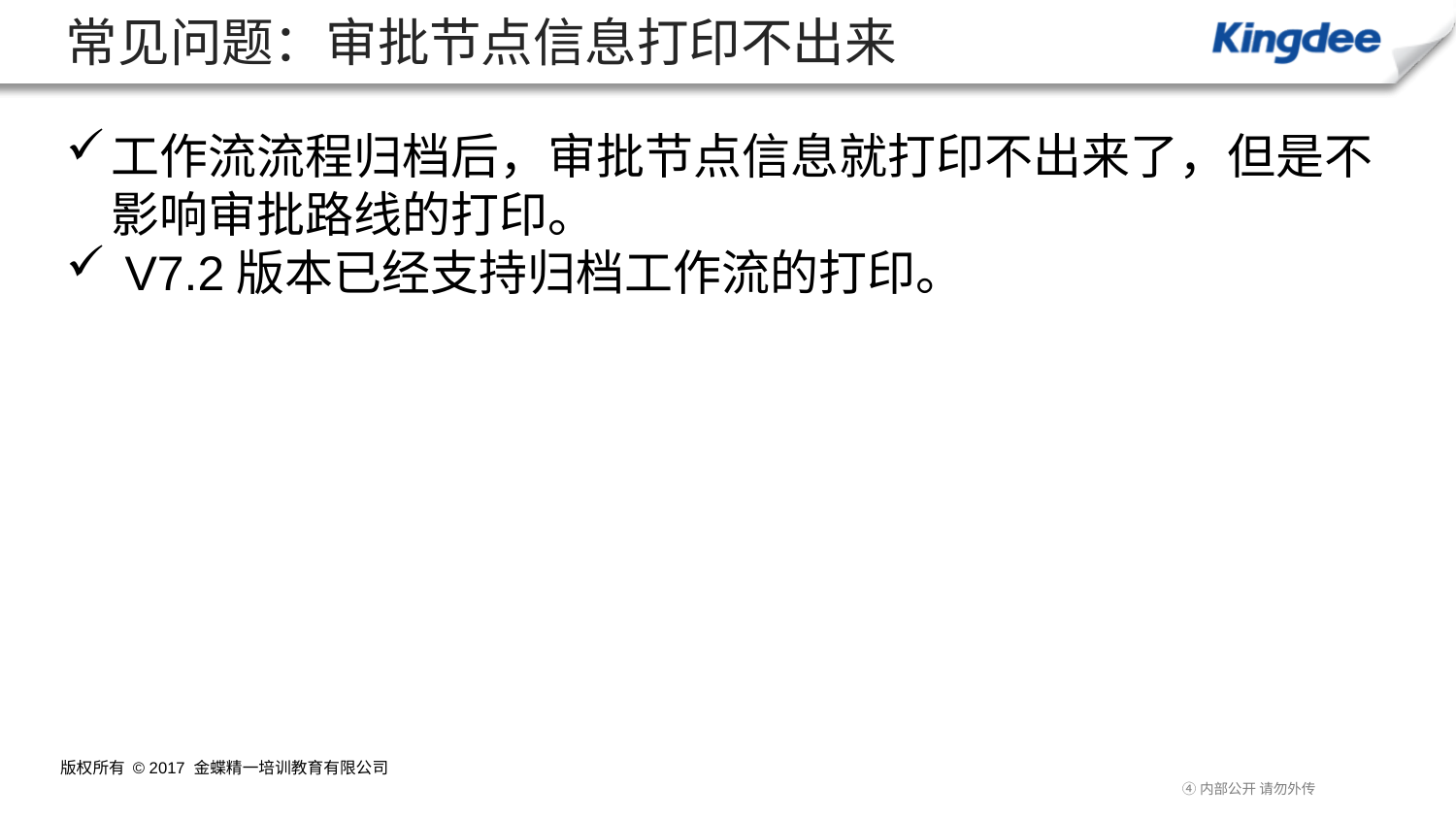

# 常见问题：审批节点信息打印不出来
工作流流程归档后，审批节点信息就打印不出来了，但是不影响审批路线的打印。
 V7.2版本已经支持归档工作流的打印。